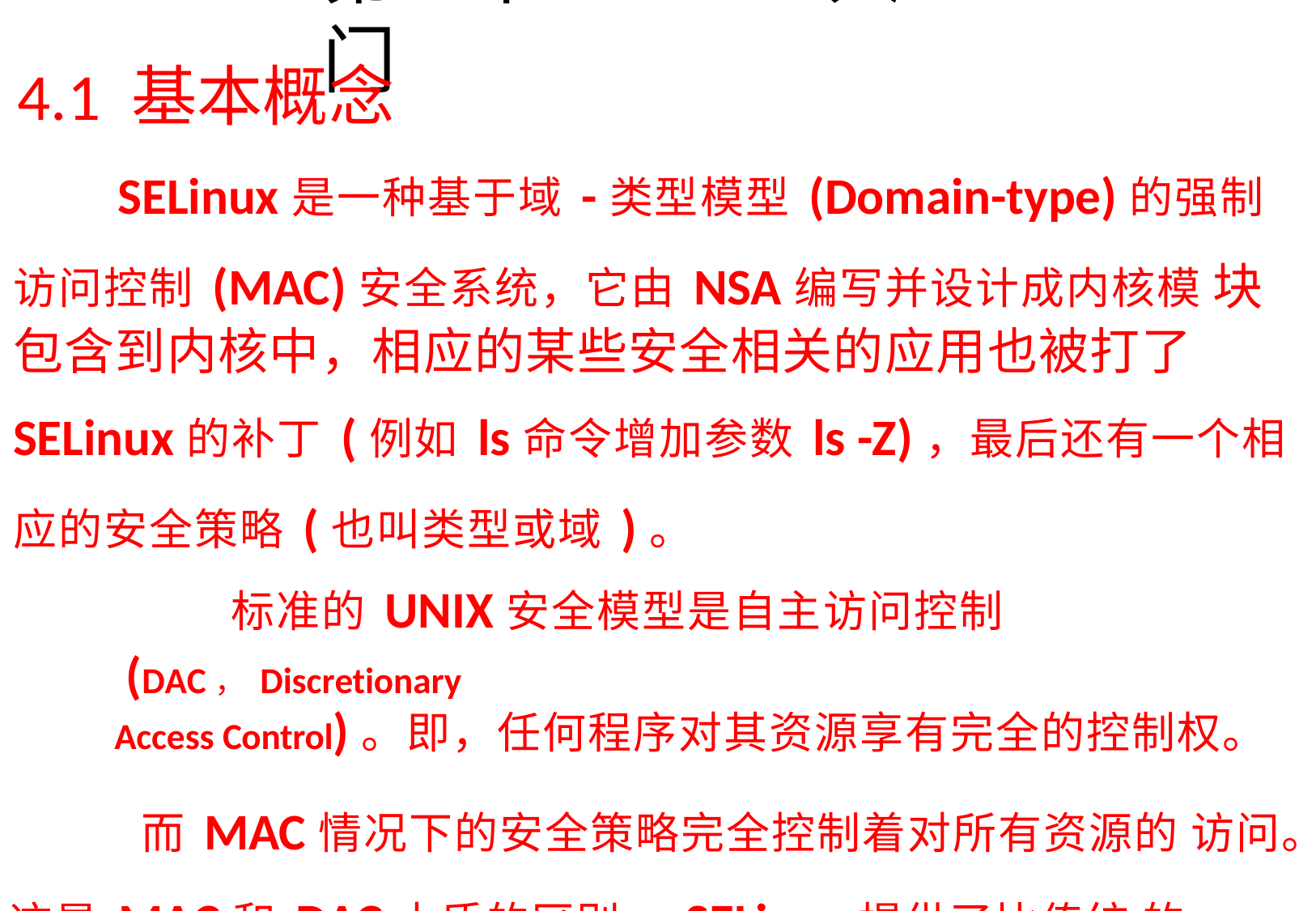

# 第4章SELinux入门
4.1 基本概念
SELinux是一种基于域-类型模型(Domain-type)的强制 访问控制(MAC)安全系统，它由NSA编写并设计成内核模 块包含到内核中，相应的某些安全相关的应用也被打了 SELinux的补丁(例如ls命令增加参数ls -Z)，最后还有一个相 应的安全策略(也叫类型或域)。
标准的UNIX安全模型是自主访问控制(DAC，Discretionary
Access Control)。即，任何程序对其资源享有完全的控制权。
而MAC情况下的安全策略完全控制着对所有资源的 访问。这是MAC和DAC本质的区别。SELinux提供了比传统 的UNIX权限更好的访问控制，当然设置也比较麻烦，适合 于军事级别的安全需求以及在Linux上运行Android系统的 手机的安全需求。